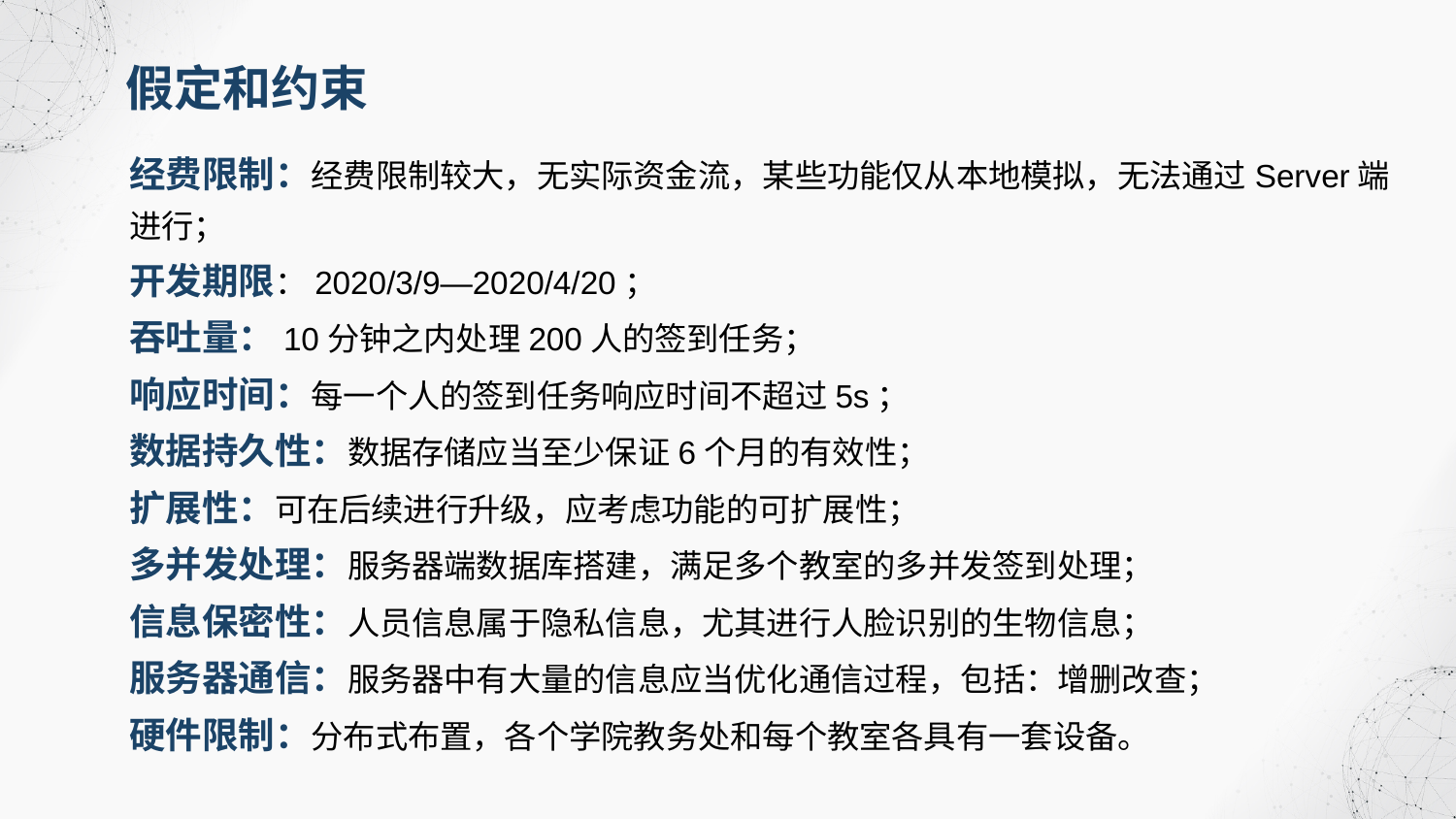

假定和约束
经费限制：经费限制较大，无实际资金流，某些功能仅从本地模拟，无法通过Server端 进行；
开发期限：2020/3/9—2020/4/20；
吞吐量：10分钟之内处理200人的签到任务；
响应时间：每一个人的签到任务响应时间不超过5s；
数据持久性：数据存储应当至少保证6个月的有效性；
扩展性：可在后续进行升级，应考虑功能的可扩展性；
多并发处理：服务器端数据库搭建，满足多个教室的多并发签到处理；
信息保密性：人员信息属于隐私信息，尤其进行人脸识别的生物信息；
服务器通信：服务器中有大量的信息应当优化通信过程，包括：增删改查；
硬件限制：分布式布置，各个学院教务处和每个教室各具有一套设备。